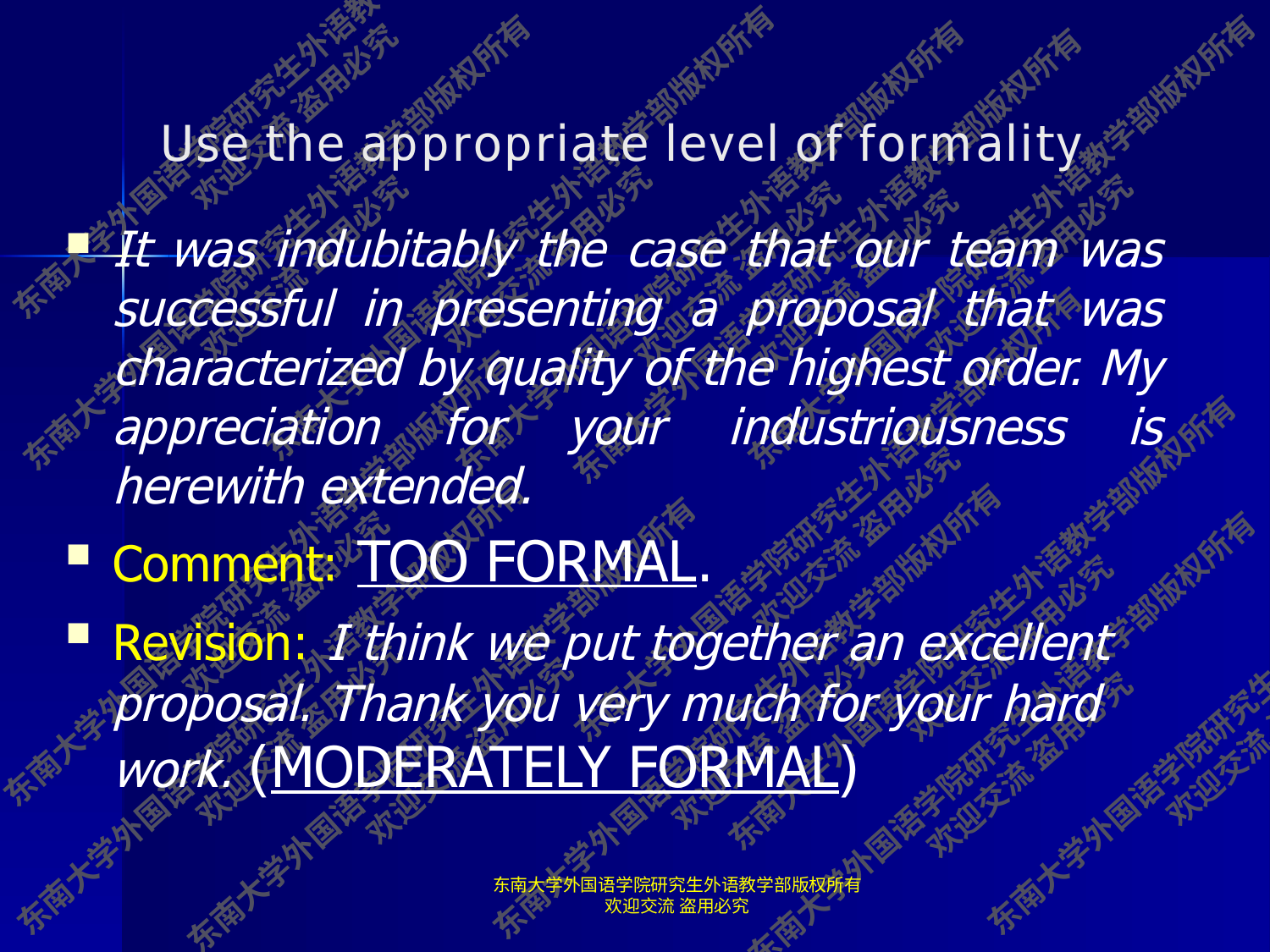

# Use the appropriate level of formality
It was indubitably the case that our team was successful in presenting a proposal that was characterized by quality of the highest order. My appreciation for your industriousness is herewith extended.
Comment: too formal.
Revision: I think we put together an excellent proposal. Thank you very much for your hard work. (MODERATELY FORMAL)

东南大学外国语学院研究生外语教学部版权所有 欢迎交流 盗用必究